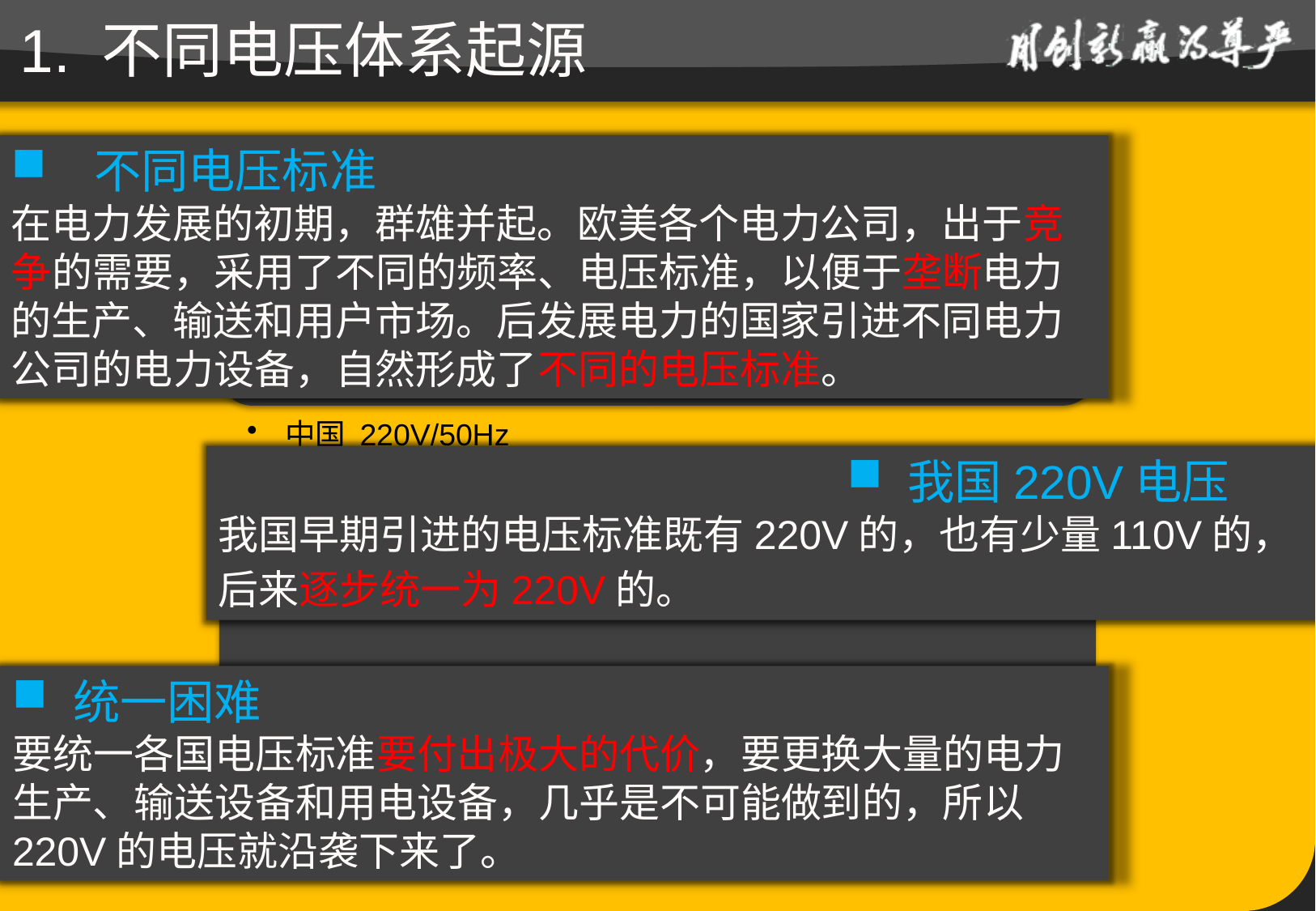

# 1. 不同电压体系起源
 不同电压标准
在电力发展的初期，群雄并起。欧美各个电力公司，出于竞争的需要，采用了不同的频率、电压标准，以便于垄断电力的生产、输送和用户市场。后发展电力的国家引进不同电力公司的电力设备，自然形成了不同的电压标准。
220V高压体系
中国 220V/50Hz
110V低压体系
美国 120V/50Hz
英国 240V/50Hz
日本 100V/50Hz
我国220V电压
我国早期引进的电压标准既有220V的，也有少量110V的，后来逐步统一为220V的。
统一困难
要统一各国电压标准要付出极大的代价，要更换大量的电力生产、输送设备和用电设备，几乎是不可能做到的，所以220V的电压就沿袭下来了。